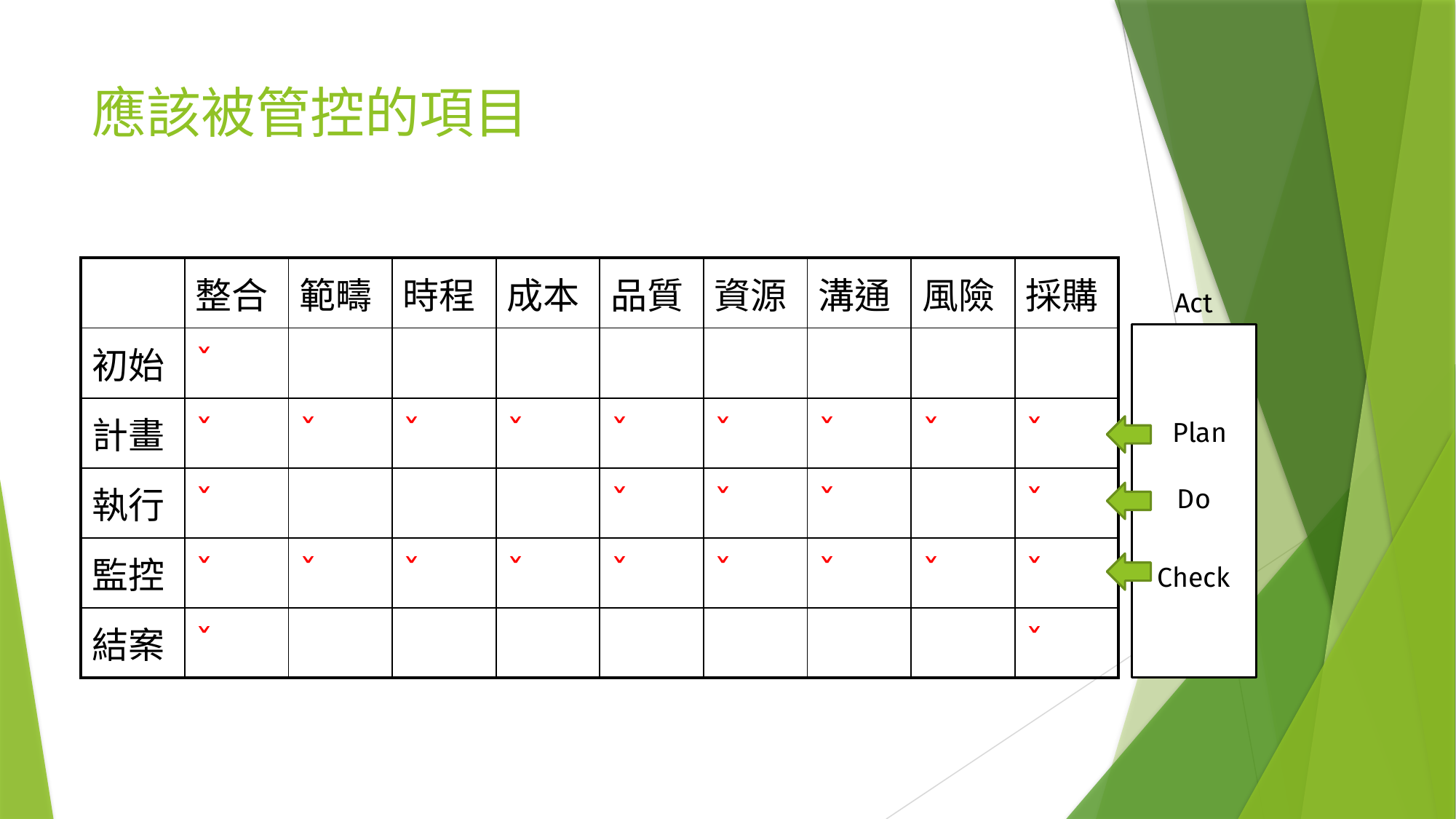

# 應該被管控的項目
|  | 整合 | 範疇 | 時程 | 成本 | 品質 | 資源 | 溝通 | 風險 | 採購 |
| --- | --- | --- | --- | --- | --- | --- | --- | --- | --- |
| 初始 | ˇ |  |  |  |  |  |  |  |  |
| 計畫 | ˇ | ˇ | ˇ | ˇ | ˇ | ˇ | ˇ | ˇ | ˇ |
| 執行 | ˇ |  |  |  | ˇ | ˇ | ˇ |  | ˇ |
| 監控 | ˇ | ˇ | ˇ | ˇ | ˇ | ˇ | ˇ | ˇ | ˇ |
| 結案 | ˇ |  |  |  |  |  |  |  | ˇ |
Act

Plan

Do

Check